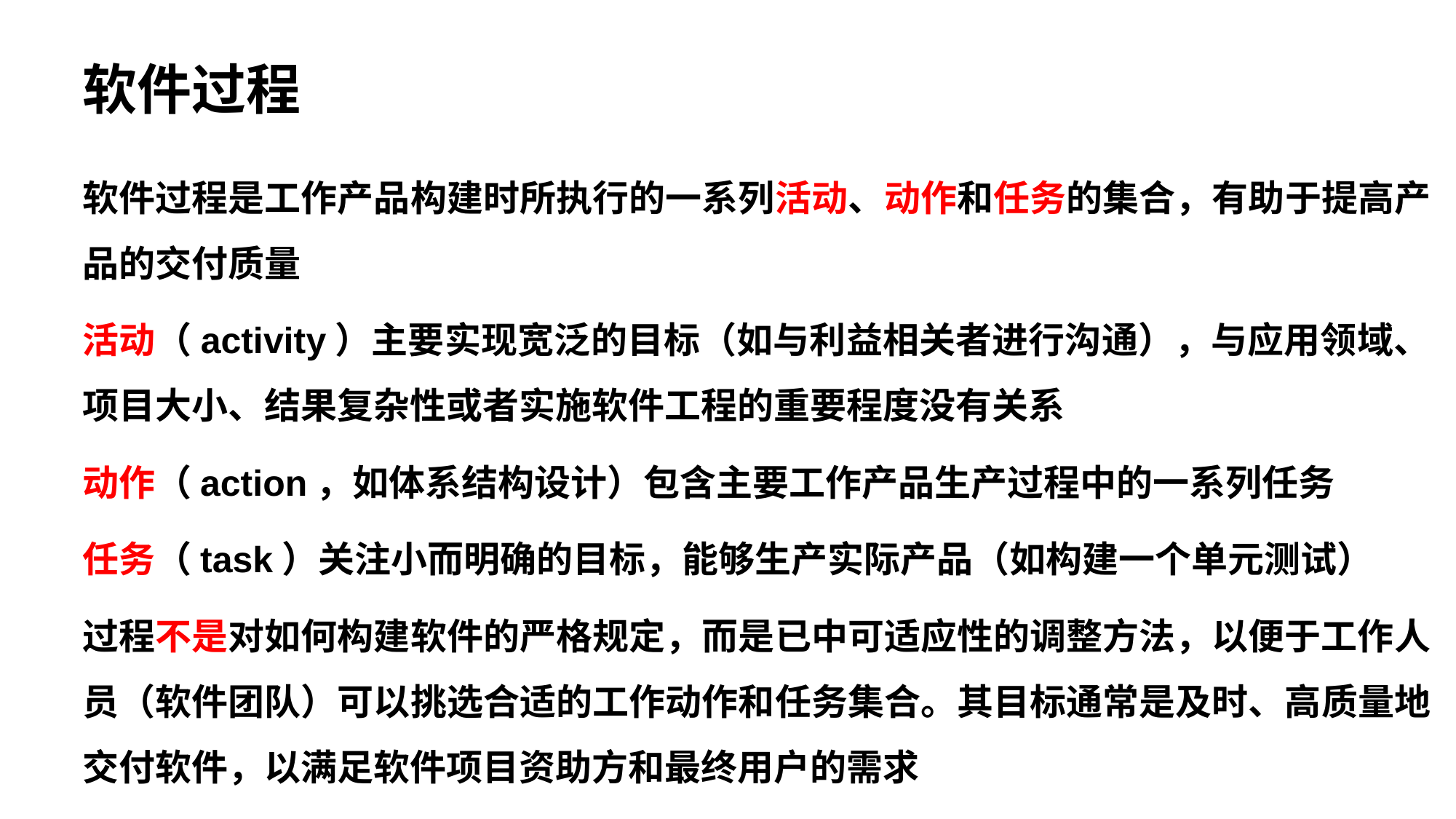

软件过程
软件过程是工作产品构建时所执行的一系列活动、动作和任务的集合，有助于提高产品的交付质量
活动（activity）主要实现宽泛的目标（如与利益相关者进行沟通），与应用领域、项目大小、结果复杂性或者实施软件工程的重要程度没有关系
动作（action，如体系结构设计）包含主要工作产品生产过程中的一系列任务
任务（task）关注小而明确的目标，能够生产实际产品（如构建一个单元测试）
过程不是对如何构建软件的严格规定，而是已中可适应性的调整方法，以便于工作人员（软件团队）可以挑选合适的工作动作和任务集合。其目标通常是及时、高质量地交付软件，以满足软件项目资助方和最终用户的需求